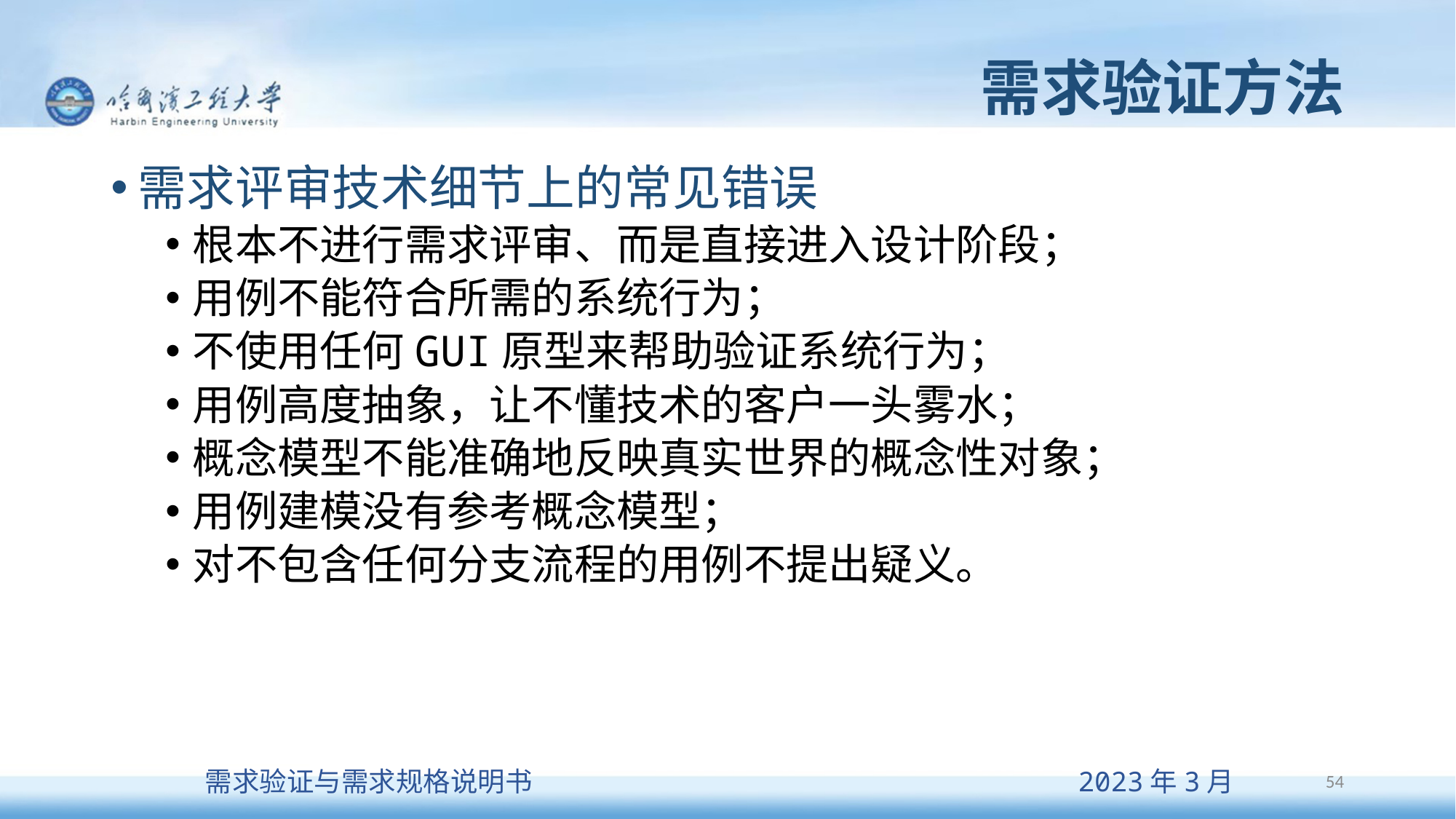

# 需求验证方法
需求评审技术细节上的常见错误
根本不进行需求评审、而是直接进入设计阶段；
用例不能符合所需的系统行为；
不使用任何GUI原型来帮助验证系统行为；
用例高度抽象，让不懂技术的客户一头雾水；
概念模型不能准确地反映真实世界的概念性对象；
用例建模没有参考概念模型；
对不包含任何分支流程的用例不提出疑义。

54